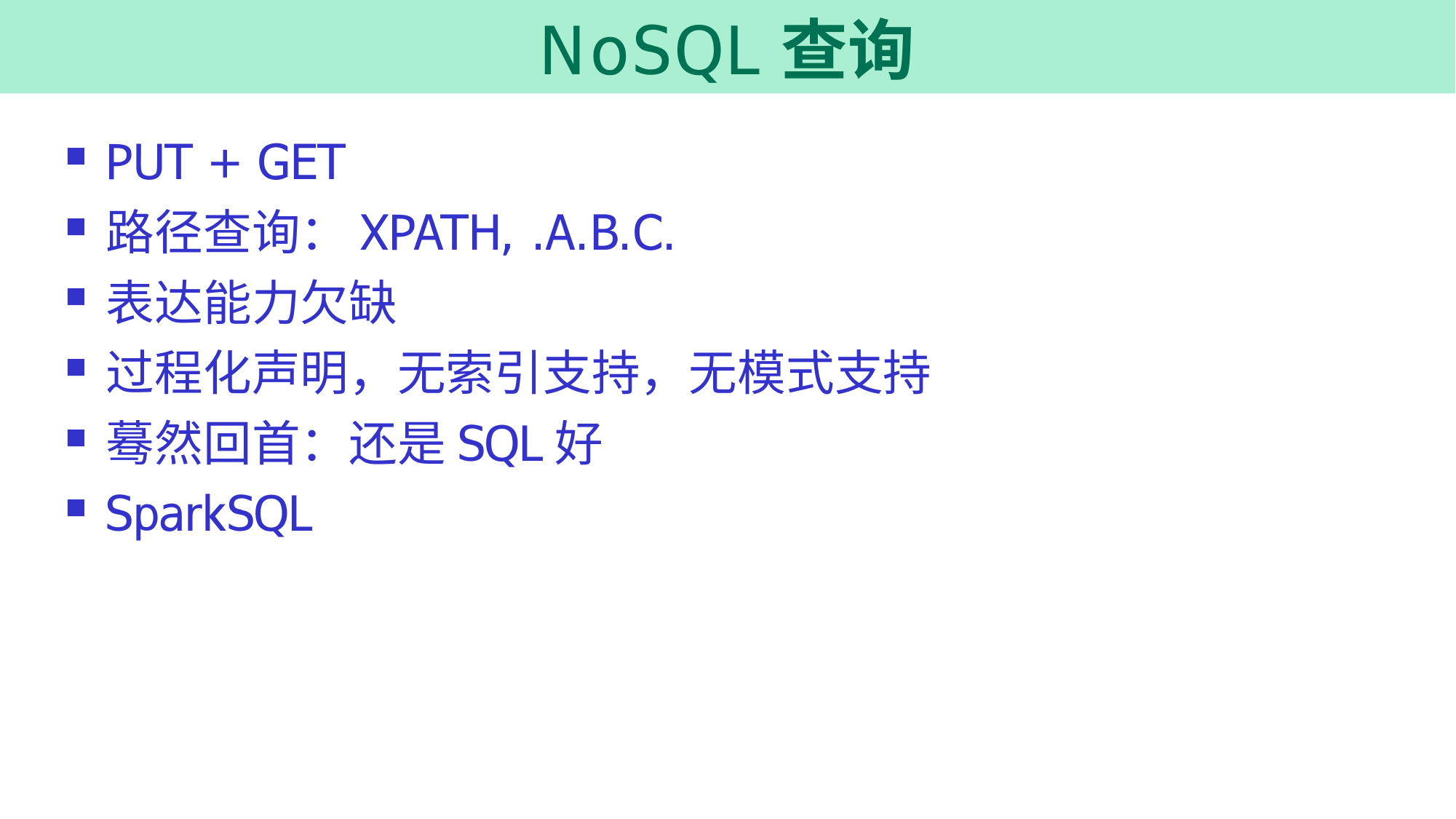

# NoSQL查询
PUT + GET
路径查询：XPATH, .A.B.C.
表达能力欠缺
过程化声明，无索引支持，无模式支持
蓦然回首：还是SQL好
SparkSQL